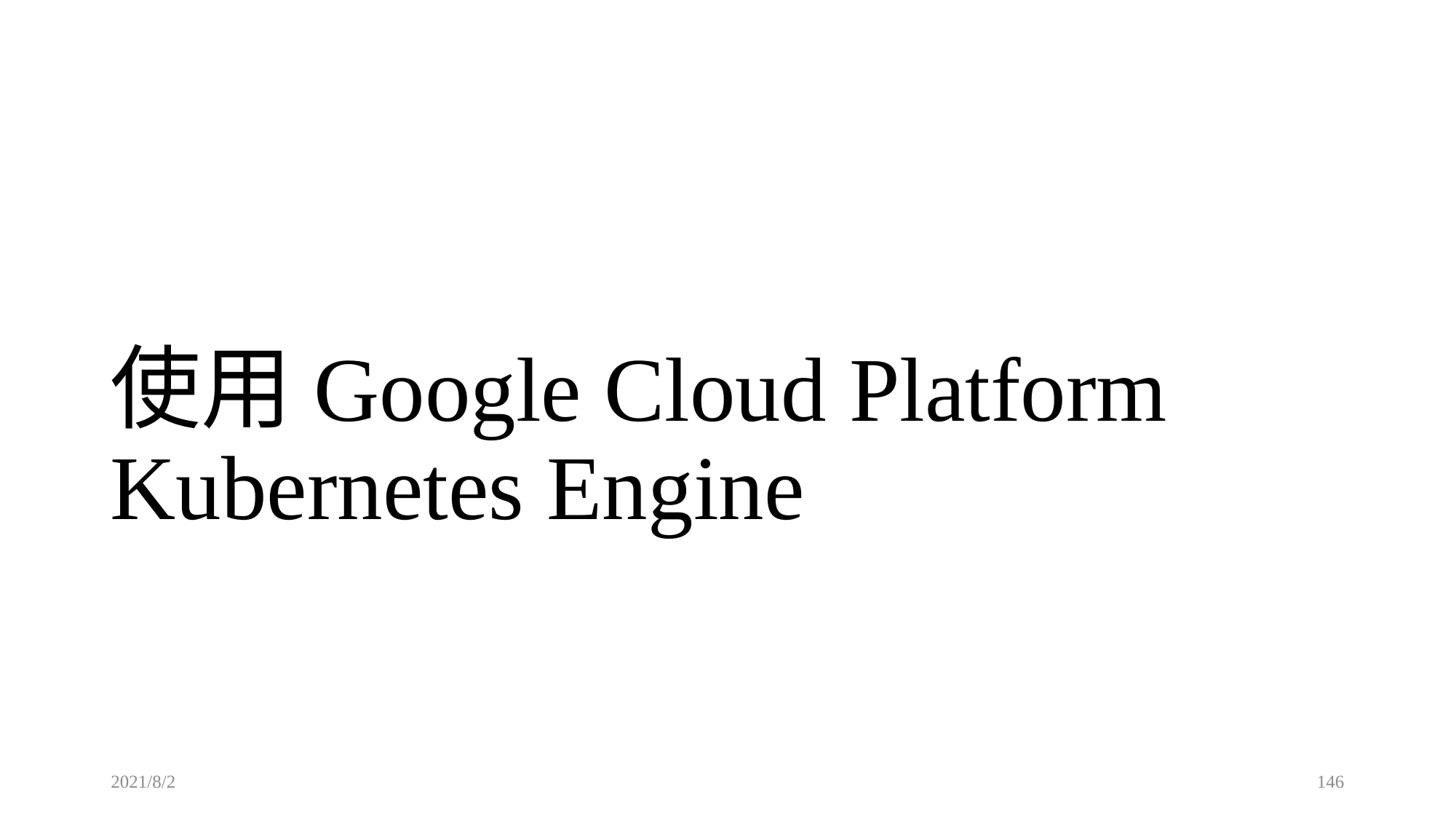

# 使用Google Cloud Platform Kubernetes Engine

2021/8/2
146